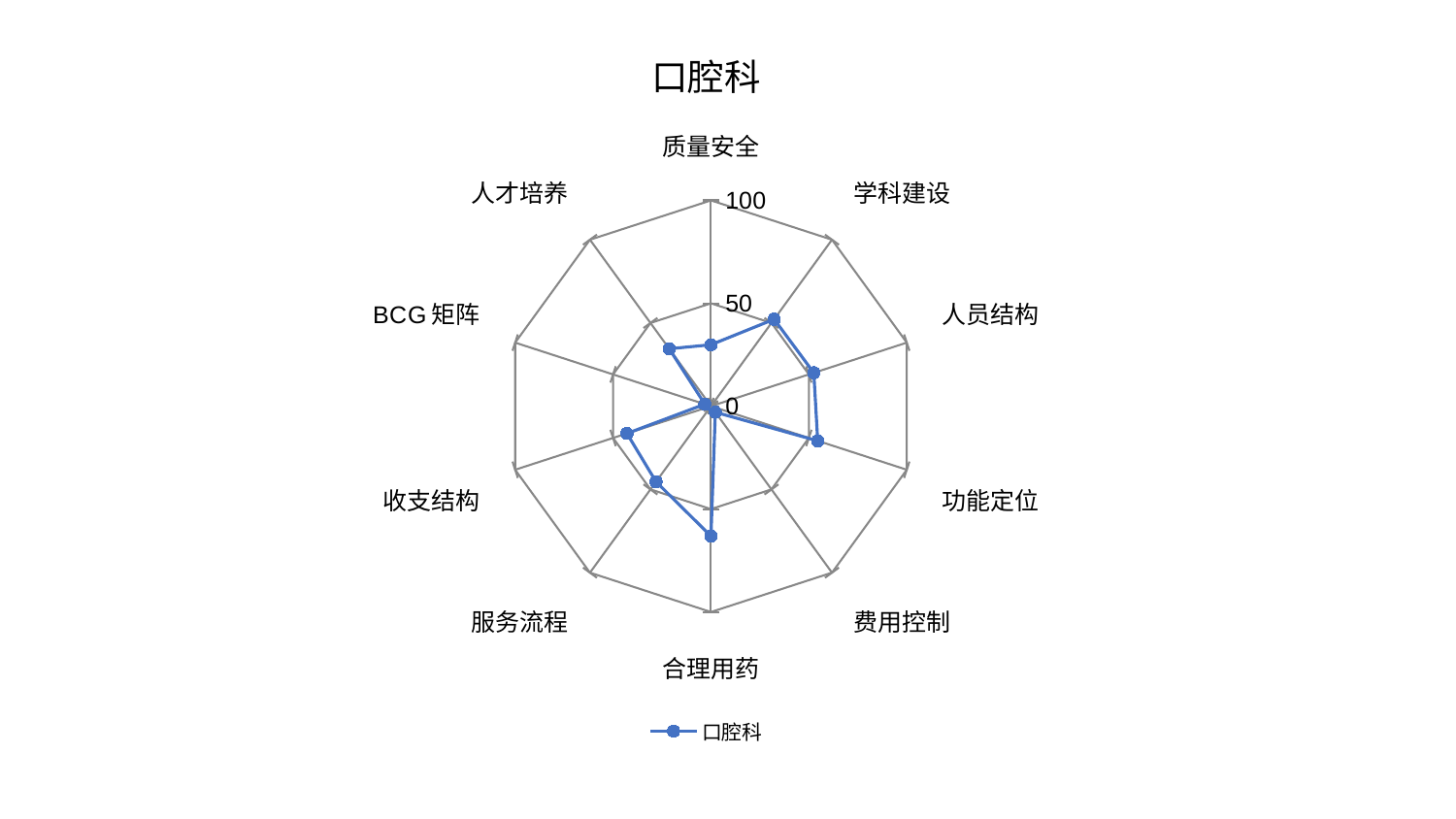

### Chart: 口腔科

| Category | 口腔科 |
|---|---|
| 质量安全 | 29.84863951627377 |
| 学科建设 | 52.21228587278802 |
| 人员结构 | 52.51818583803952 |
| 功能定位 | 54.52455588290122 |
| 费用控制 | 3.6276351816548984 |
| 合理用药 | 63.16415470115199 |
| 服务流程 | 45.40397157729223 |
| 收支结构 | 42.92092925279742 |
| BCG矩阵 | 3.133832312320732 |
| 人才培养 | 34.491614134963136 |
107